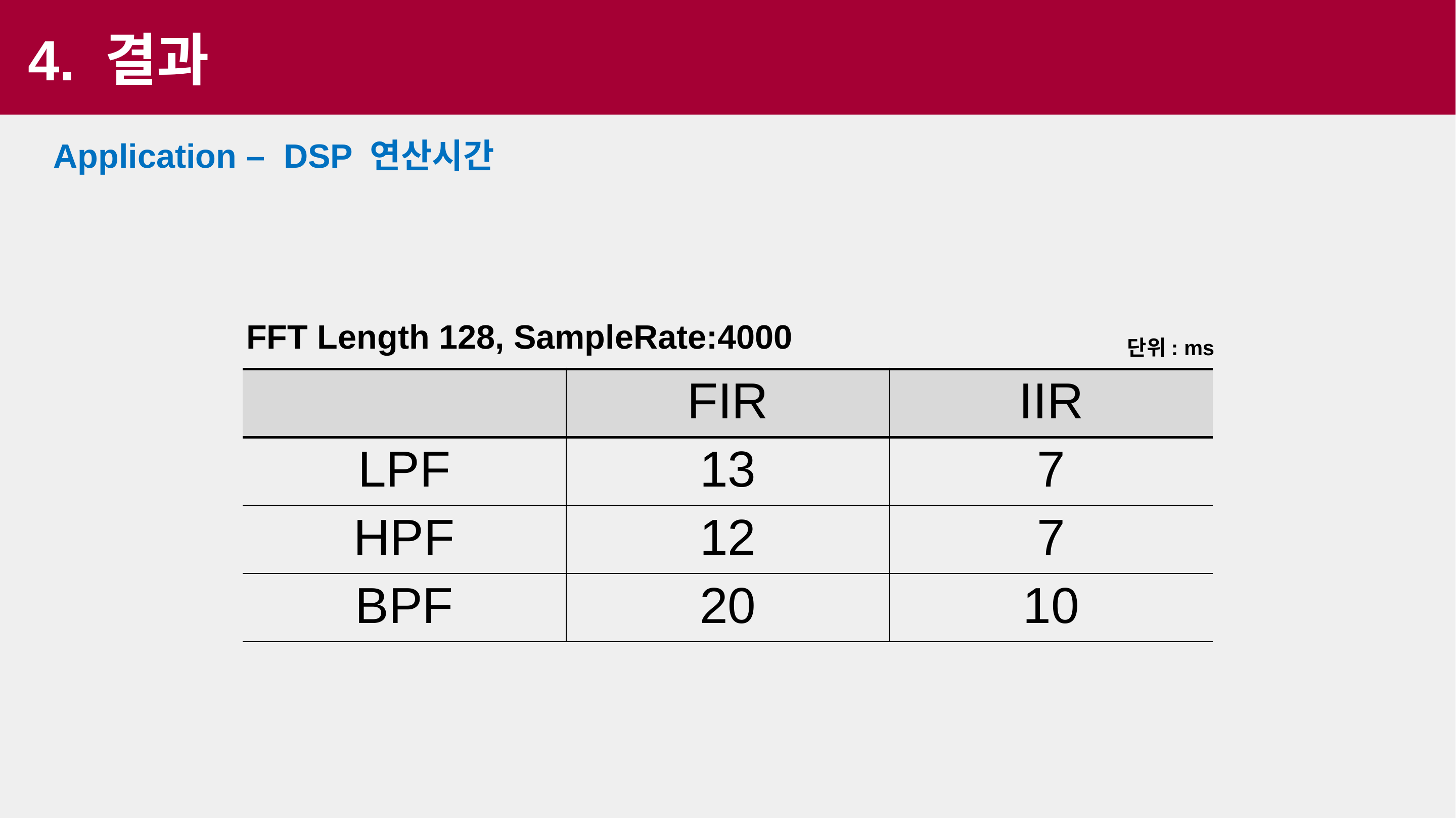

4. 결과
Application –  DSP 연산시간
FFT Length 128, SampleRate:4000
단위: ms
|  | FIR | IIR |
| --- | --- | --- |
| LPF | 13 | 7 |
| HPF | 12 | 7 |
| BPF | 20 | 10 |